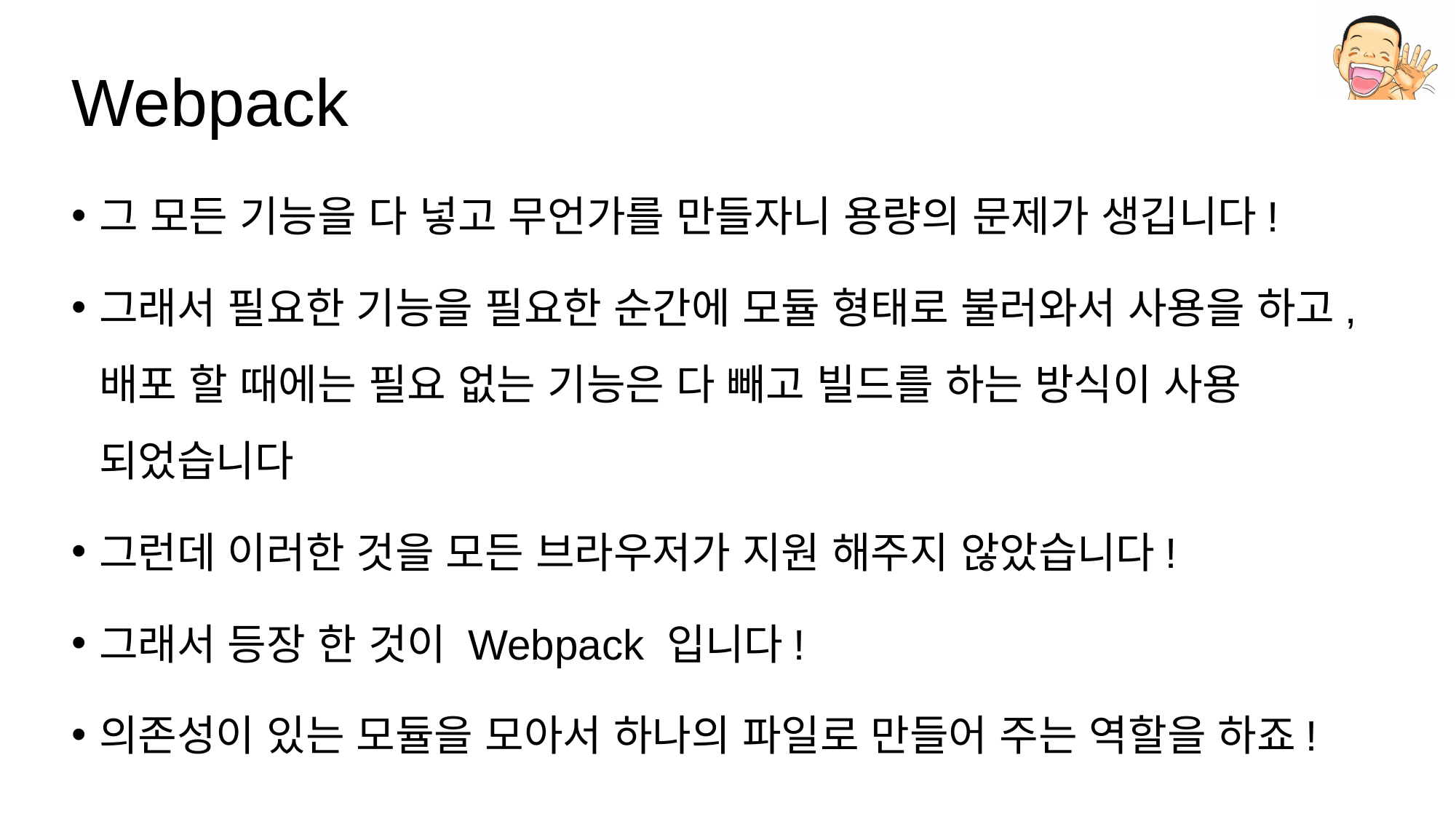

# Webpack
그 모든 기능을 다 넣고 무언가를 만들자니 용량의 문제가 생깁니다!
그래서 필요한 기능을 필요한 순간에 모듈 형태로 불러와서 사용을 하고, 배포 할 때에는 필요 없는 기능은 다 빼고 빌드를 하는 방식이 사용 되었습니다
그런데 이러한 것을 모든 브라우저가 지원 해주지 않았습니다!
그래서 등장 한 것이 Webpack 입니다!
의존성이 있는 모듈을 모아서 하나의 파일로 만들어 주는 역할을 하죠!